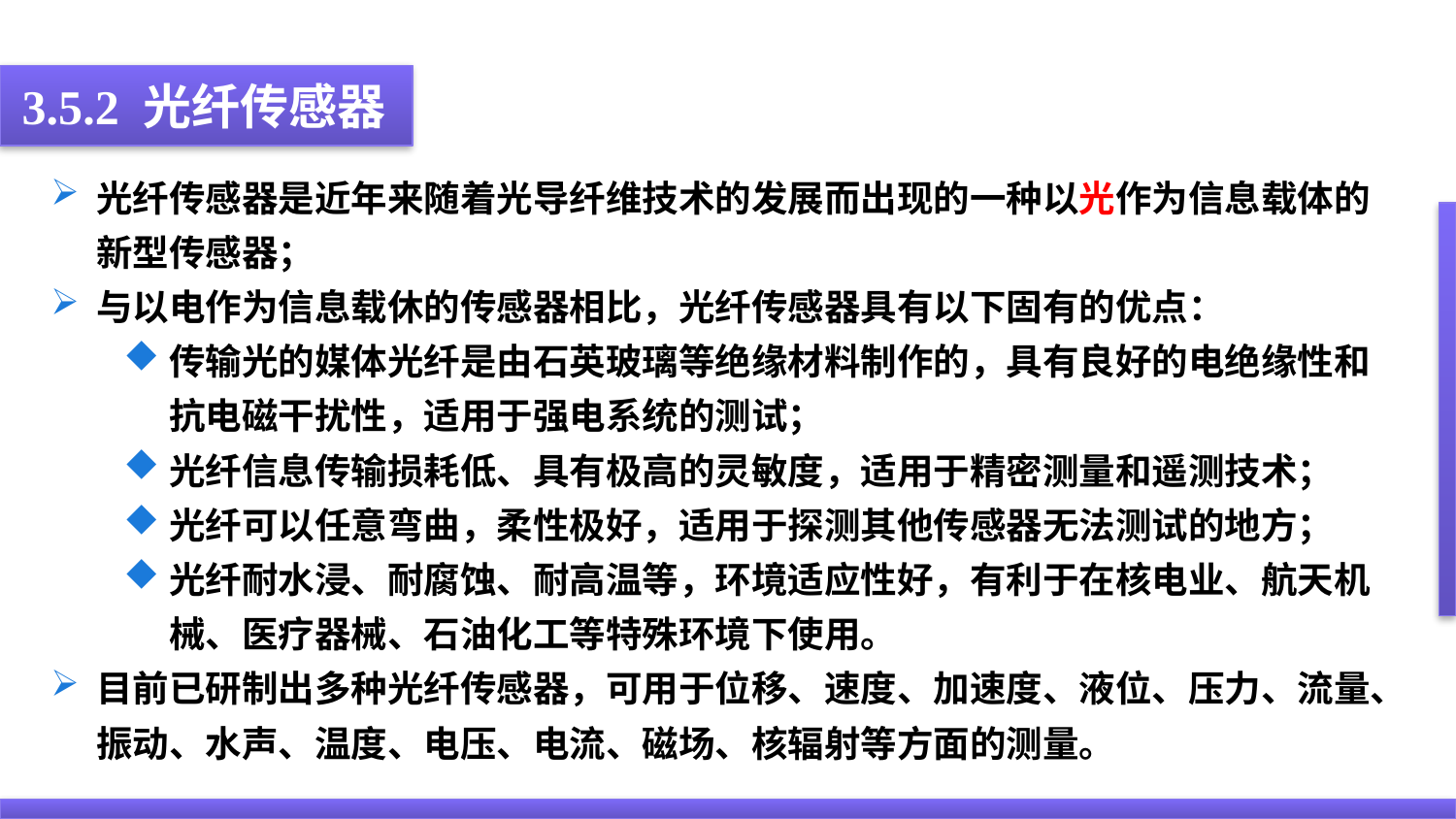

3.5.2 光纤传感器
光纤传感器是近年来随着光导纤维技术的发展而出现的一种以光作为信息载体的新型传感器；
与以电作为信息载休的传感器相比，光纤传感器具有以下固有的优点：
传输光的媒体光纤是由石英玻璃等绝缘材料制作的，具有良好的电绝缘性和抗电磁干扰性，适用于强电系统的测试；
光纤信息传输损耗低、具有极高的灵敏度，适用于精密测量和遥测技术；
光纤可以任意弯曲，柔性极好，适用于探测其他传感器无法测试的地方；
光纤耐水浸、耐腐蚀、耐高温等，环境适应性好，有利于在核电业、航天机械、医疗器械、石油化工等特殊环境下使用。
目前已研制出多种光纤传感器，可用于位移、速度、加速度、液位、压力、流量、振动、水声、温度、电压、电流、磁场、核辐射等方面的测量。